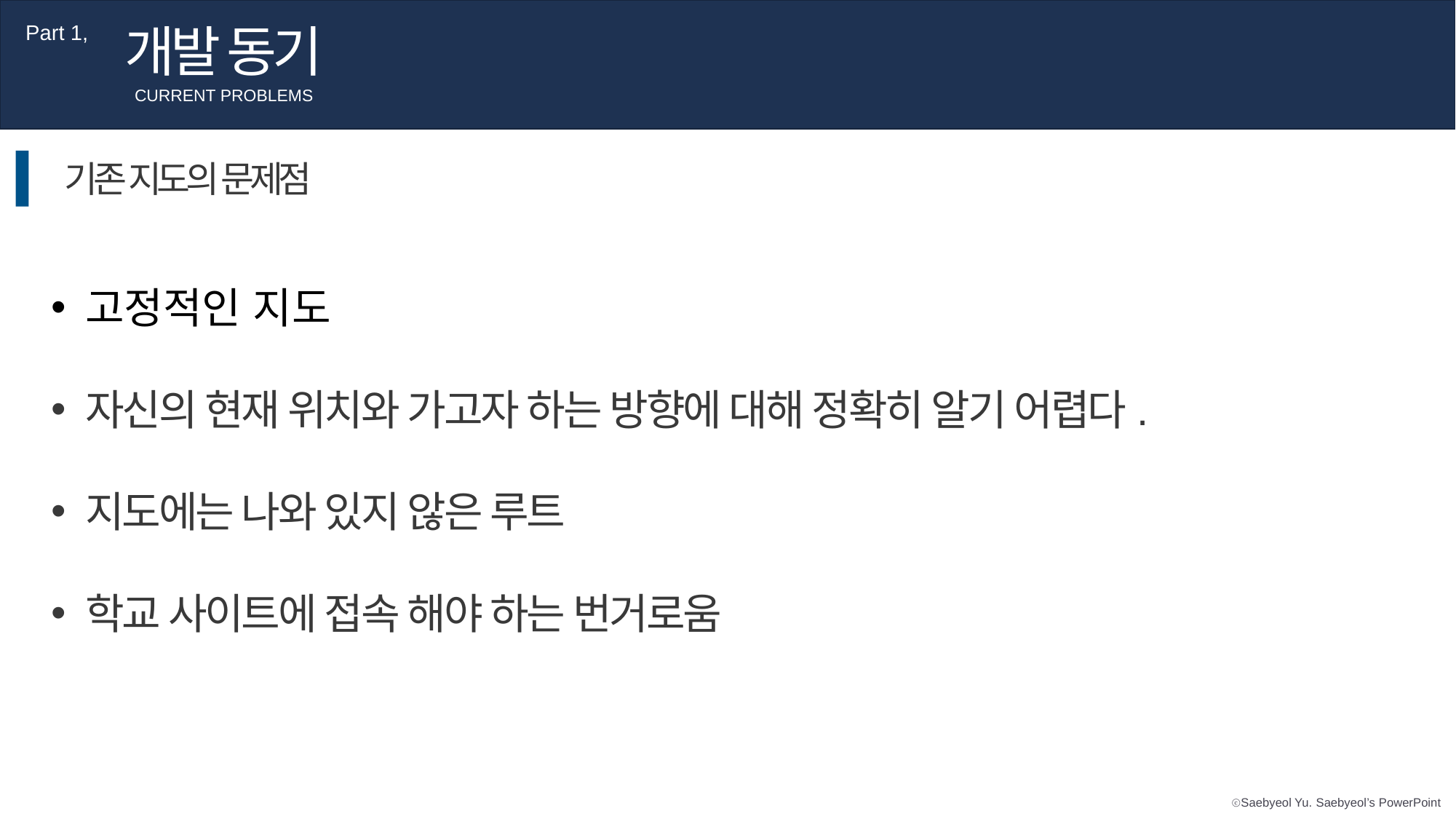

개발 동기
Part 1,
CURRENT PROBLEMS

기존 지도의 문제점
내용을 입력하세요
내용을 입력하세요
내용을 입력하세요
내용을 입력하세요
고정적인 지도

자신의 현재 위치와 가고자 하는 방향에 대해 정확히 알기 어렵다.

지도에는 나와 있지 않은 루트

학교 사이트에 접속 해야 하는 번거로움

내용을 입력하세요
내용을 입력하세요
내용을 입력하세요
내용을 입력하세요